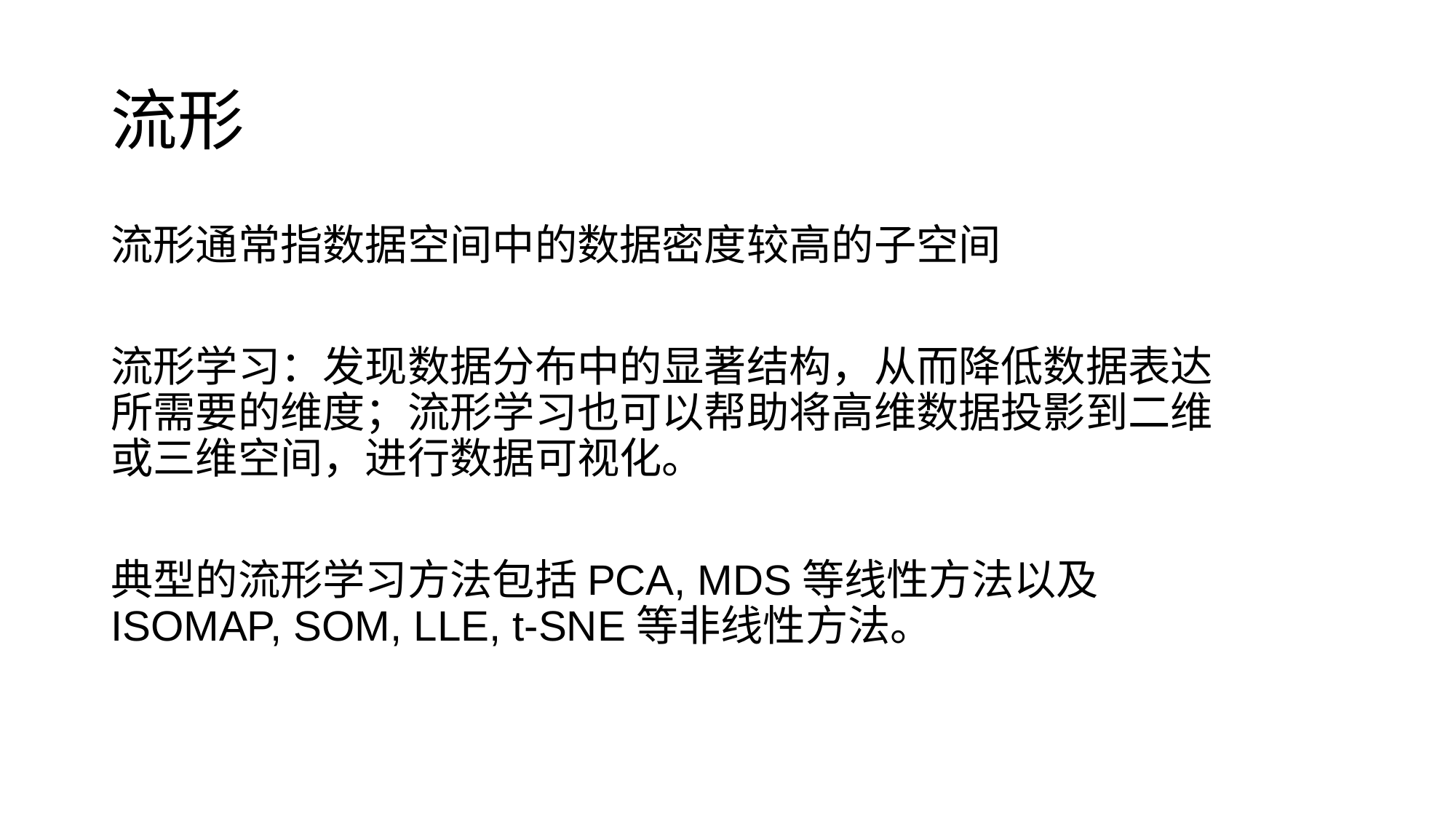

# 流形
流形通常指数据空间中的数据密度较高的子空间

流形学习：发现数据分布中的显著结构，从而降低数据表达所需要的维度；流形学习也可以帮助将高维数据投影到二维或三维空间，进行数据可视化。

典型的流形学习方法包括PCA, MDS等线性方法以及ISOMAP, SOM, LLE, t-SNE等非线性方法。